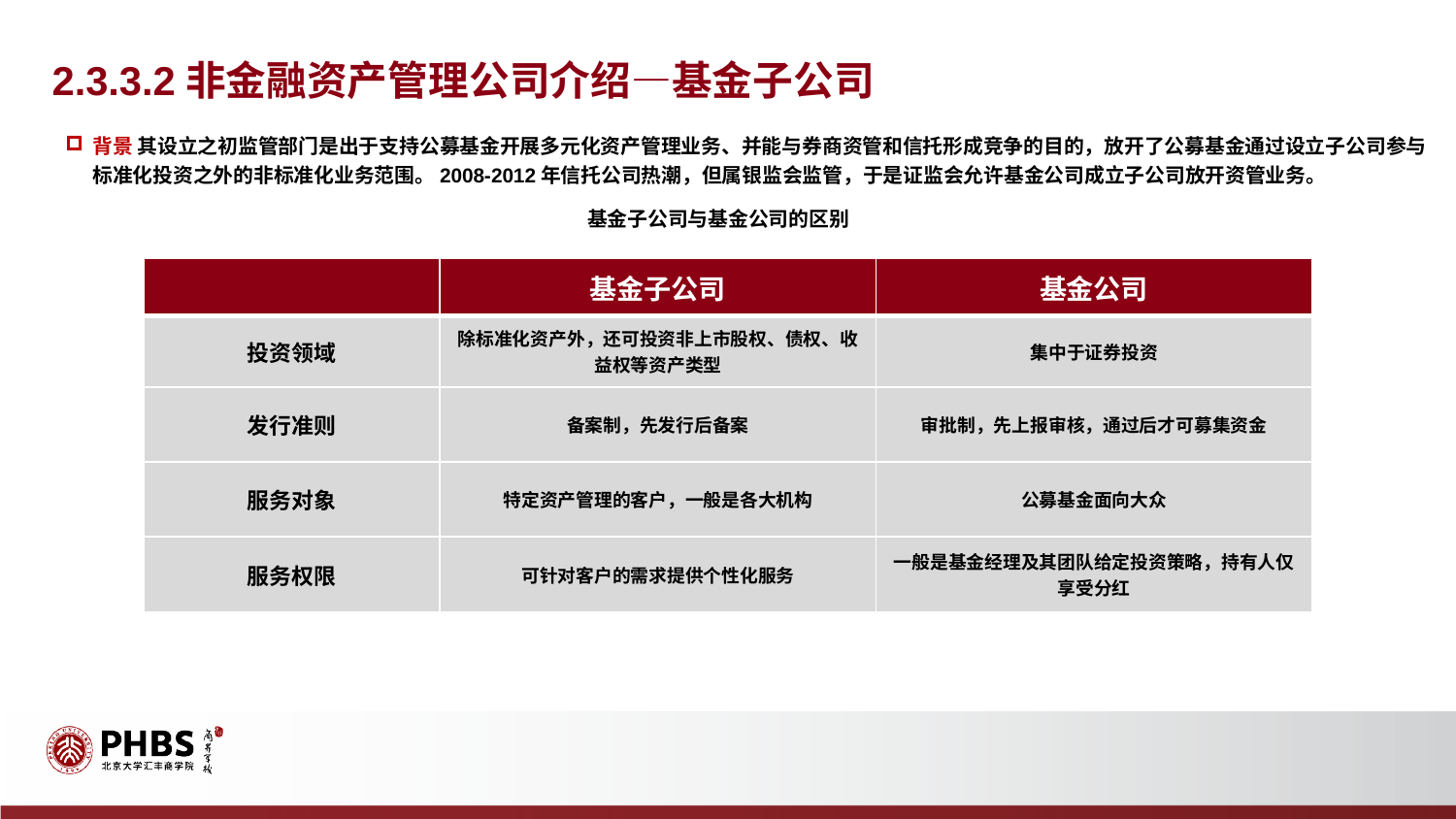

2.3.3.2非金融资产管理公司介绍—基金子公司
背景 其设立之初监管部门是出于支持公募基金开展多元化资产管理业务、并能与券商资管和信托形成竞争的目的，放开了公募基金通过设立子公司参与标准化投资之外的非标准化业务范围。2008-2012年信托公司热潮，但属银监会监管，于是证监会允许基金公司成立子公司放开资管业务。
基金子公司与基金公司的区别
|  | 基金子公司 | 基金公司 |
| --- | --- | --- |
| 投资领域 | 除标准化资产外，还可投资非上市股权、债权、收益权等资产类型 | 集中于证券投资 |
| 发行准则 | 备案制，先发行后备案 | 审批制，先上报审核，通过后才可募集资金 |
| 服务对象 | 特定资产管理的客户，一般是各大机构 | 公募基金面向大众 |
| 服务权限 | 可针对客户的需求提供个性化服务 | 一般是基金经理及其团队给定投资策略，持有人仅享受分红 |